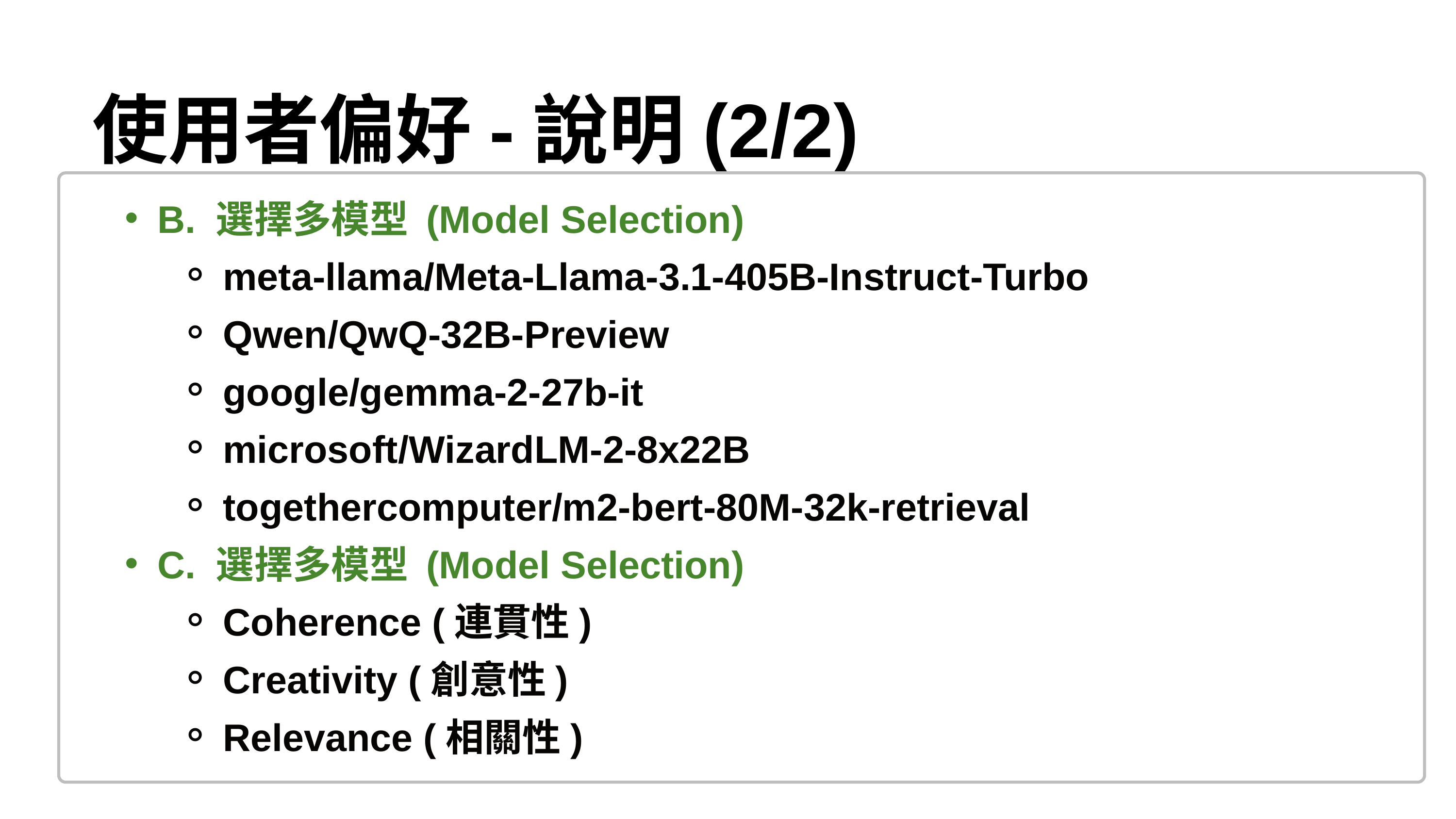

使用者偏好-說明(2/2)

B. 選擇多模型 (Model Selection)
meta-llama/Meta-Llama-3.1-405B-Instruct-Turbo
Qwen/QwQ-32B-Preview
google/gemma-2-27b-it
microsoft/WizardLM-2-8x22B
togethercomputer/m2-bert-80M-32k-retrieval
C. 選擇多模型 (Model Selection)
Coherence (連貫性)
Creativity (創意性)
Relevance (相關性)